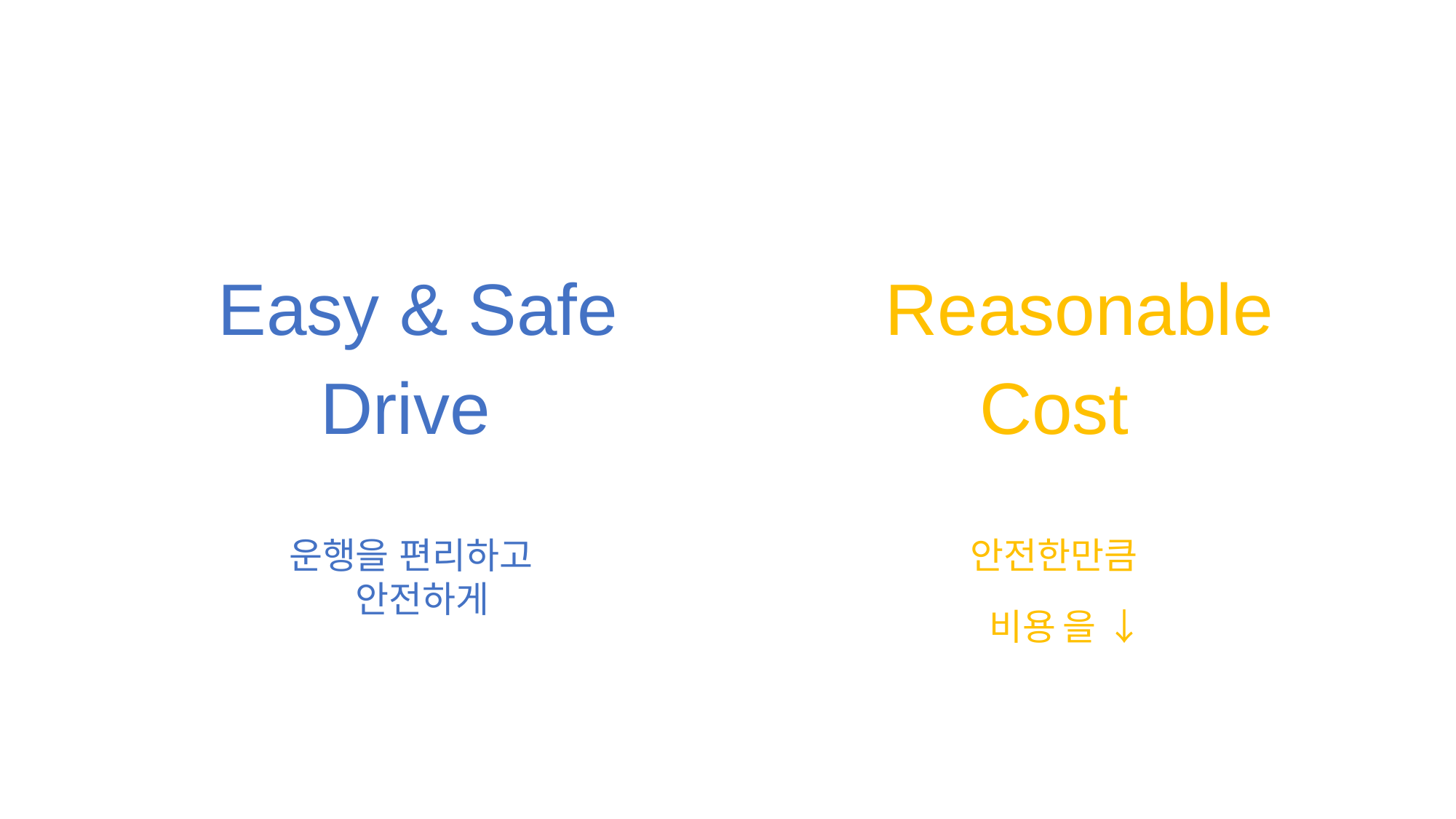

Easy & Safe
Reasonable
Drive
Cost
을 편리하고
안전하게
안전한만큼
운행
비용
을 ↓